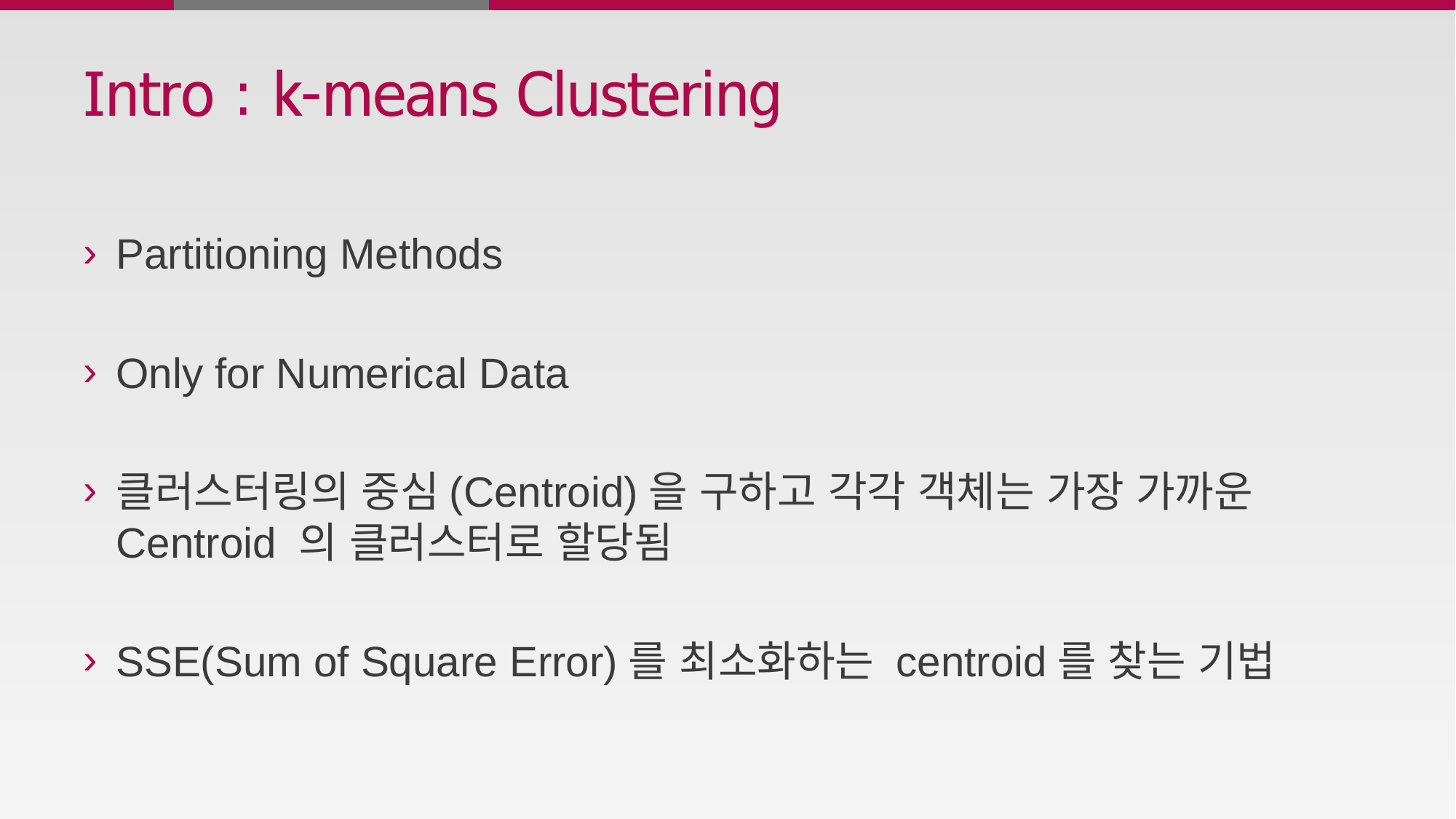

# Intro : k-means Clustering

Partitioning Methods

Only for Numerical Data

클러스터링의 중심(Centroid)을 구하고 각각 객체는 가장 가까운 Centroid 의 클러스터로 할당됨

SSE(Sum of Square Error)를 최소화하는 centroid를 찾는 기법